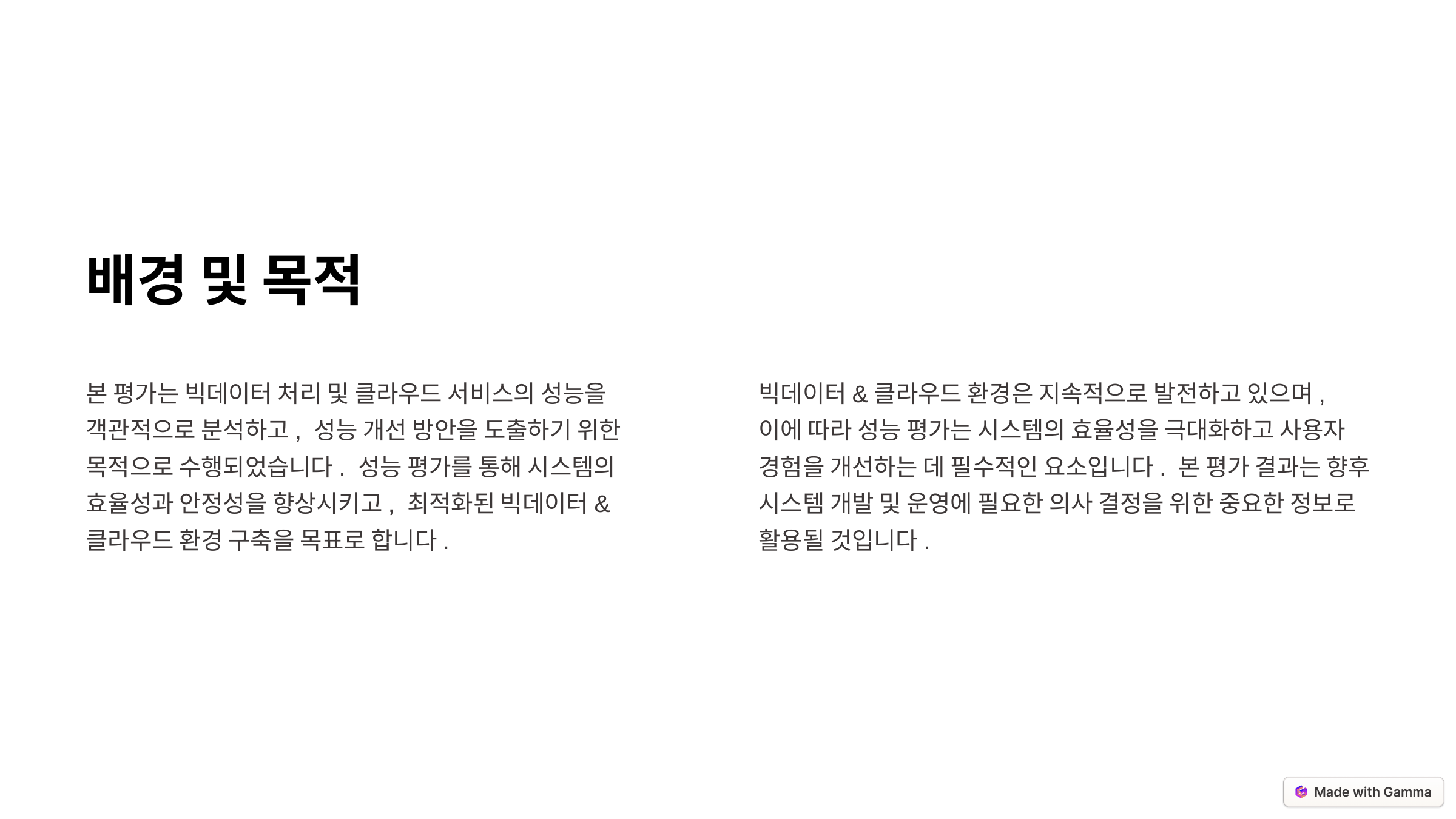

배경 및 목적
본 평가는 빅데이터 처리 및 클라우드 서비스의 성능을 객관적으로 분석하고, 성능 개선 방안을 도출하기 위한 목적으로 수행되었습니다. 성능 평가를 통해 시스템의 효율성과 안정성을 향상시키고, 최적화된 빅데이터&클라우드 환경 구축을 목표로 합니다.
빅데이터&클라우드 환경은 지속적으로 발전하고 있으며, 이에 따라 성능 평가는 시스템의 효율성을 극대화하고 사용자 경험을 개선하는 데 필수적인 요소입니다. 본 평가 결과는 향후 시스템 개발 및 운영에 필요한 의사 결정을 위한 중요한 정보로 활용될 것입니다.